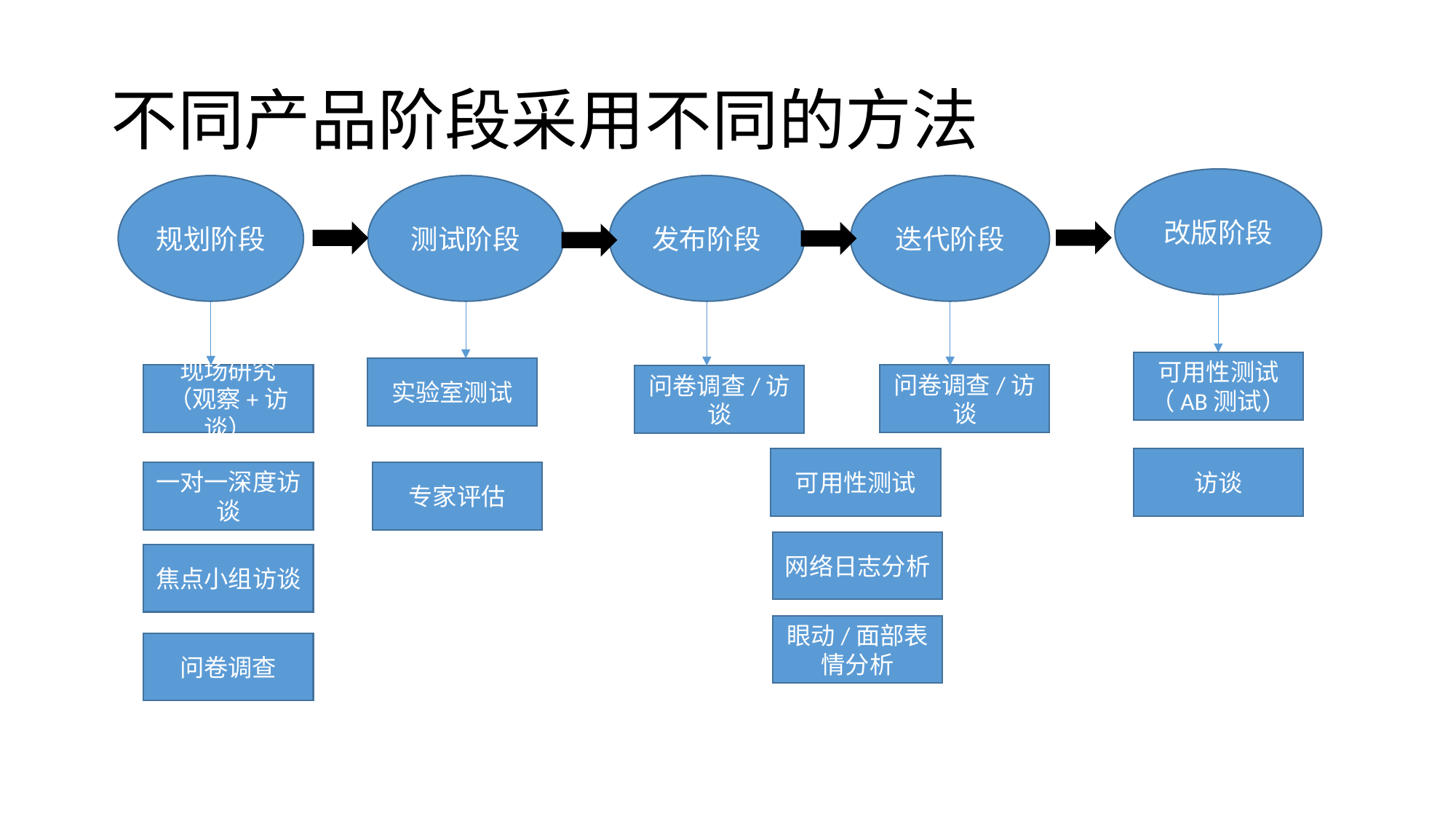

# 不同产品阶段采用不同的方法
改版阶段
规划阶段
测试阶段
发布阶段
迭代阶段

可用性测试
（AB测试）
实验室测试
问卷调查/访谈
现场研究
（观察+访谈）
问卷调查/访谈
可用性测试
访谈
专家评估
一对一深度访谈
网络日志分析
焦点小组访谈
眼动/面部表情分析
问卷调查